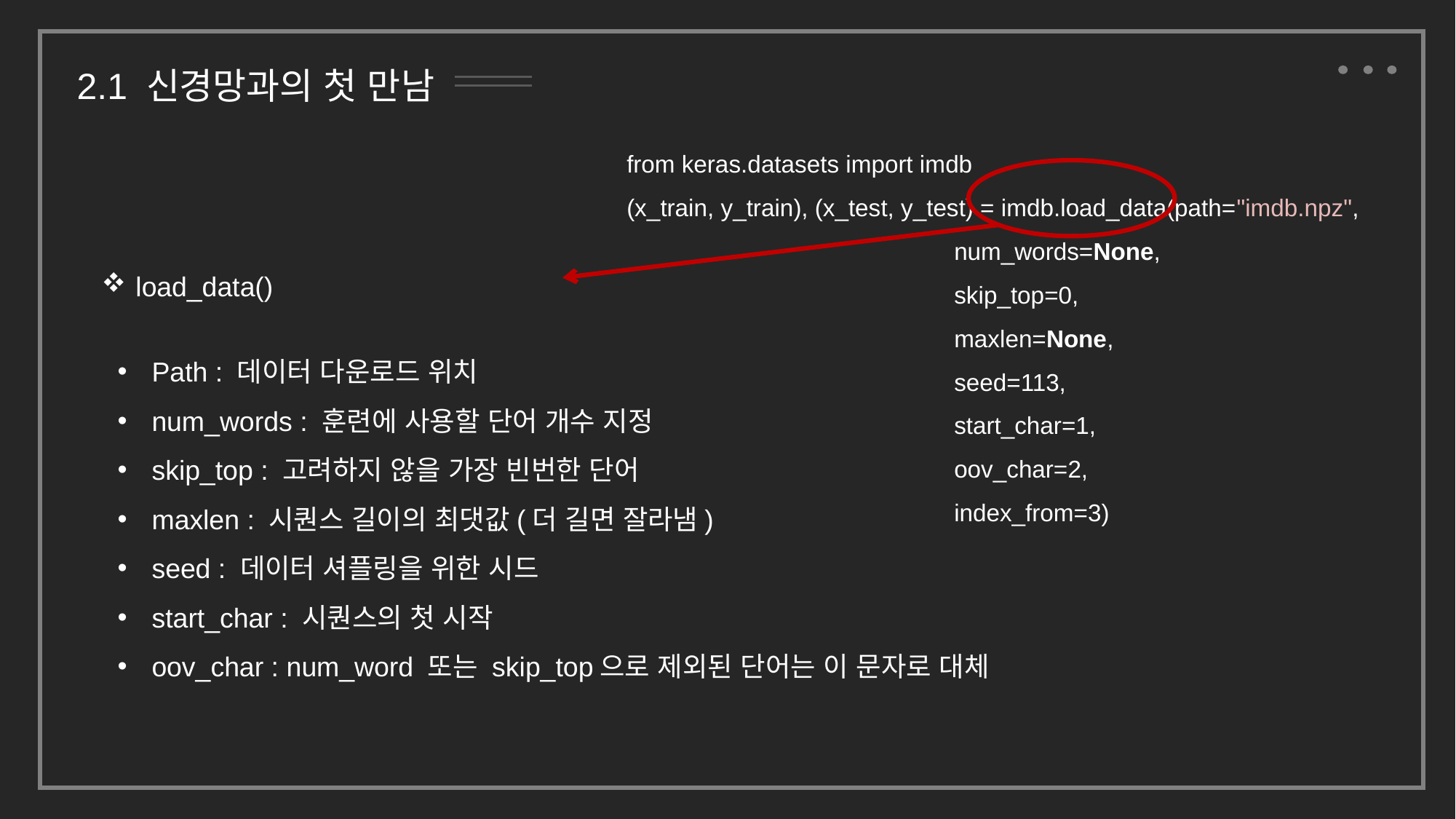

2.1 신경망과의 첫 만남

from keras.datasets import imdb
(x_train, y_train), (x_test, y_test) = imdb.load_data(path="imdb.npz",
			num_words=None,
			skip_top=0,
			maxlen=None,
			seed=113,
			start_char=1,
			oov_char=2,
			index_from=3)

load_data()
Path : 데이터 다운로드 위치
num_words : 훈련에 사용할 단어 개수 지정
skip_top : 고려하지 않을 가장 빈번한 단어
maxlen : 시퀀스 길이의 최댓값(더 길면 잘라냄)
seed : 데이터 셔플링을 위한 시드
start_char : 시퀀스의 첫 시작
oov_char : num_word 또는 skip_top으로 제외된 단어는 이 문자로 대체